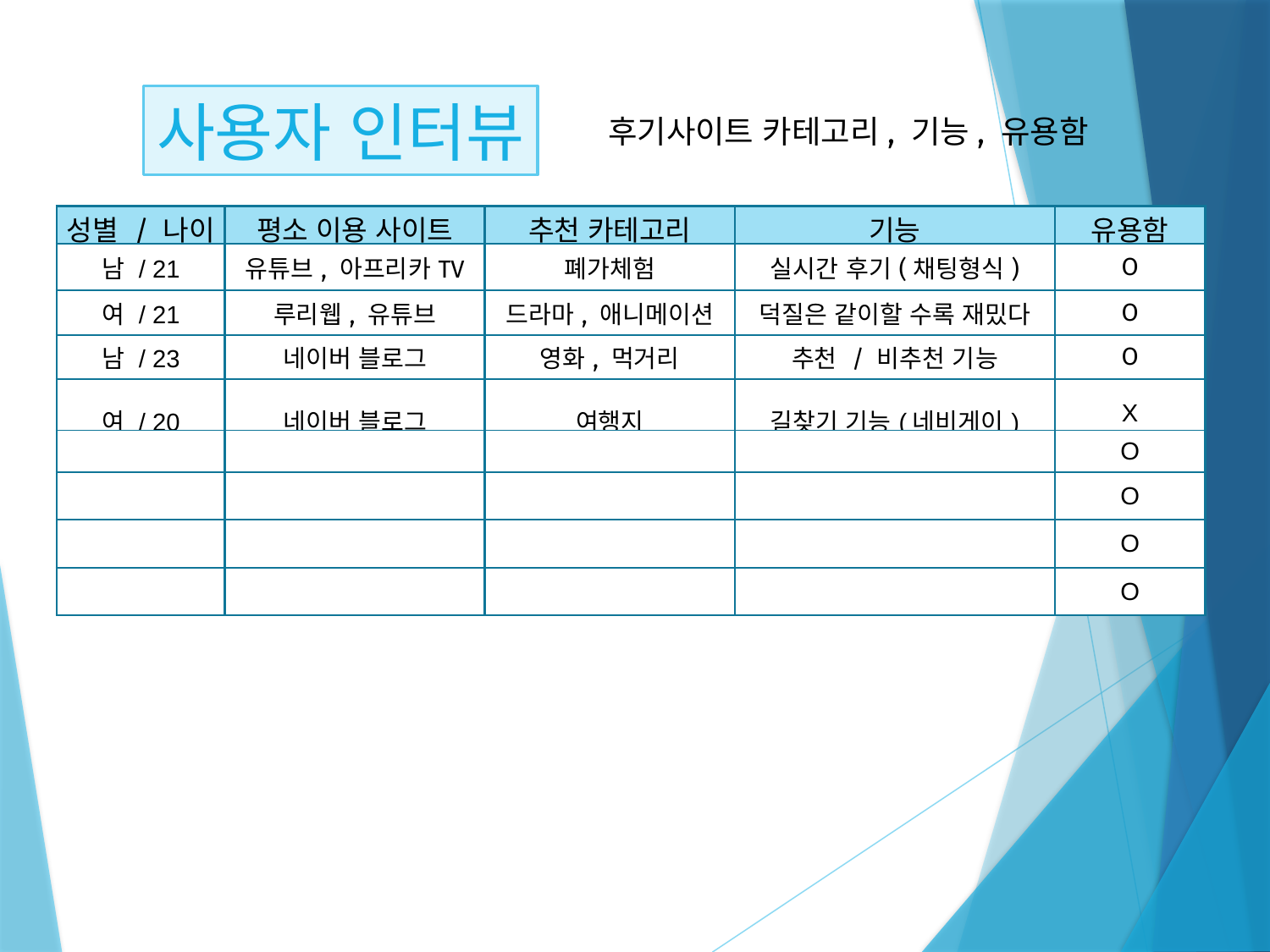

사용자 인터뷰
후기사이트 카테고리, 기능, 유용함
| 성별 / 나이 | 평소 이용 사이트 | 추천 카테고리 | 기능 | 유용함 |
| --- | --- | --- | --- | --- |
| 남 / 21 | 유튜브, 아프리카TV | 폐가체험 | 실시간 후기(채팅형식) | O |
| 여 / 21 | 루리웹, 유튜브 | 드라마, 애니메이션 | 덕질은 같이할 수록 재밌다 | O |
| 남 / 23 | 네이버 블로그 | 영화, 먹거리 | 추천 / 비추천 기능 | O |
| 여 / 20 | 네이버 블로그 | 여행지 | 길찾기 기능(네비게이) | X |
|  |  |  |  | O |
|  |  |  |  | O |
|  |  |  |  | O |
|  |  |  |  | O |